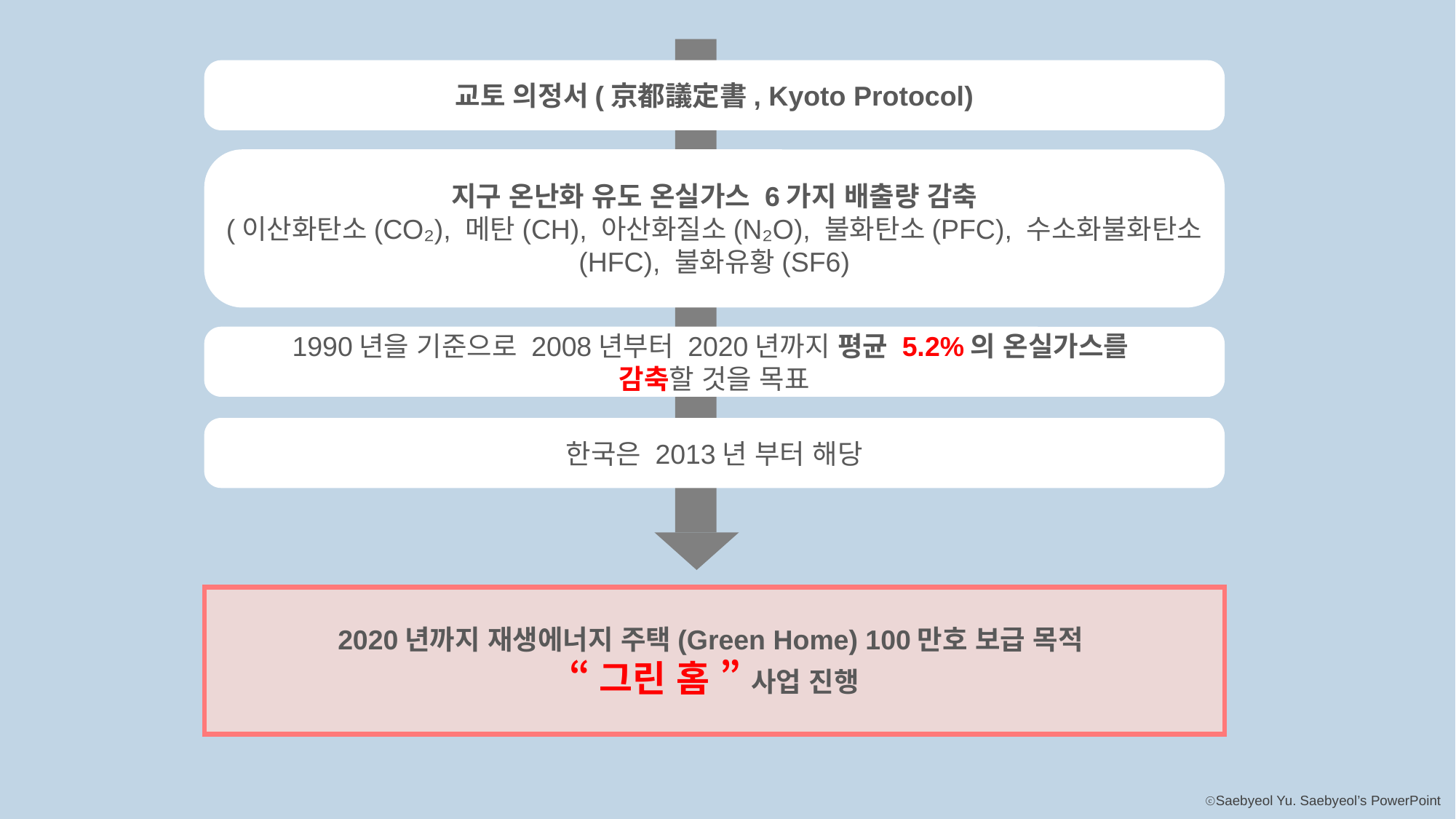

교토 의정서(京都議定書, Kyoto Protocol)
지구 온난화 유도 온실가스 6가지 배출량 감축
(이산화탄소(CO₂), 메탄(CH), 아산화질소(N₂O), 불화탄소(PFC), 수소화불화탄소(HFC), 불화유황(SF6)
1990년을 기준으로 2008년부터 2020년까지 평균 5.2%의 온실가스를
감축할 것을 목표
한국은 2013년 부터 해당
2020년까지 재생에너지 주택(Green Home) 100만호 보급 목적
“그린 홈 ” 사업 진행